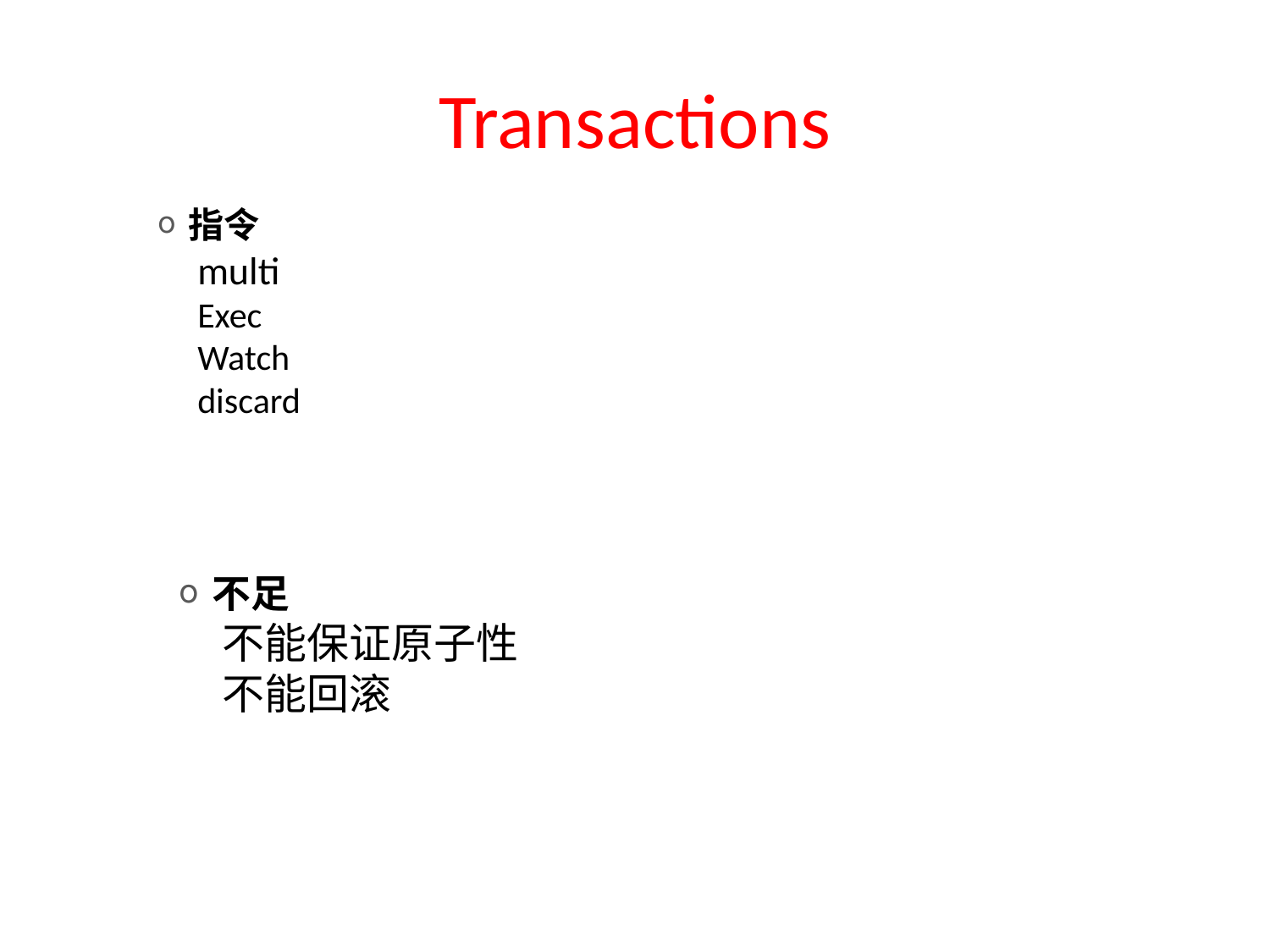

# Transactions
指令
multi
Exec
Watch
discard
不足
不能保证原子性
不能回滚